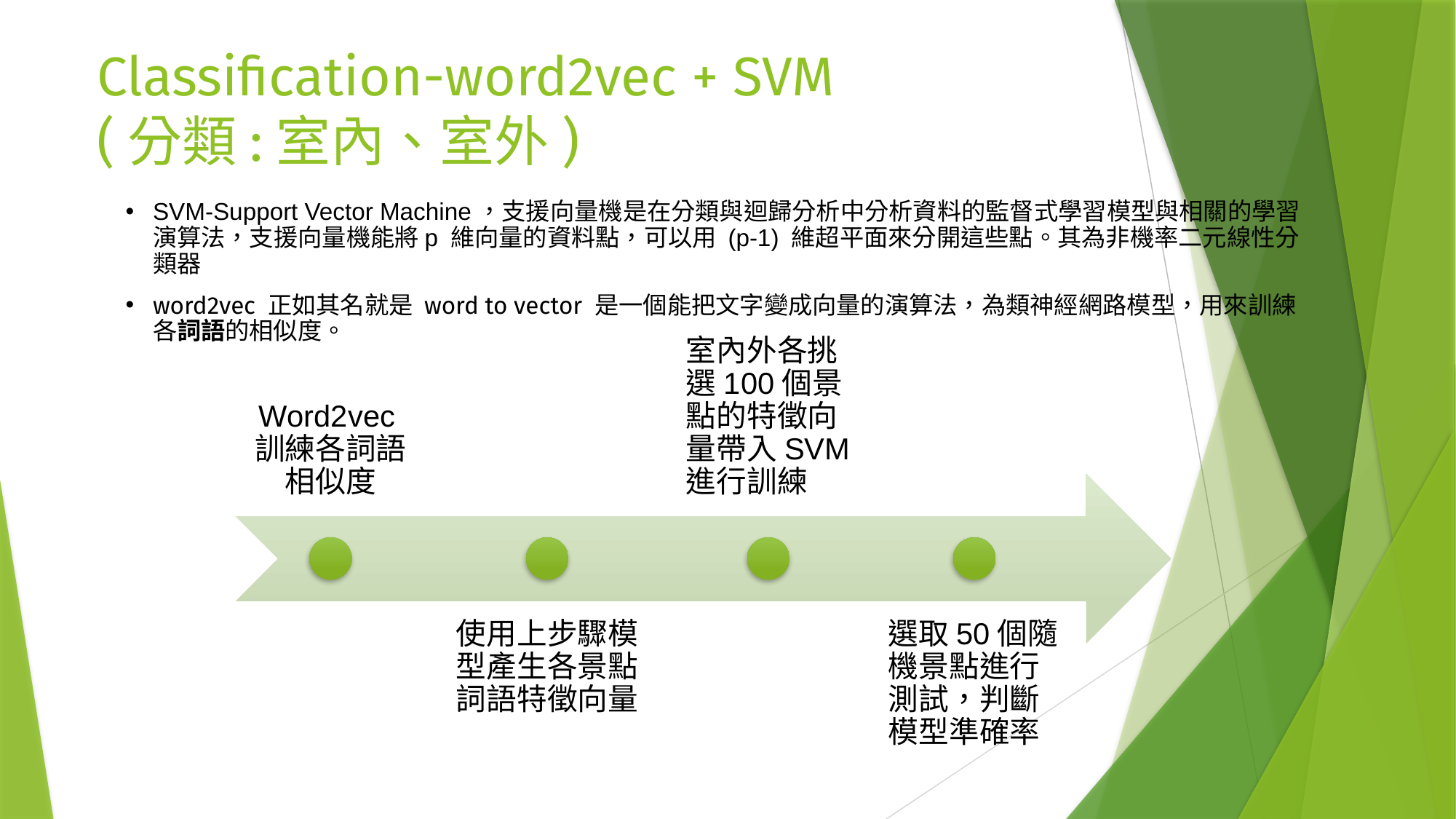

# Classification-word2vec + SVM (分類:室內、室外)
SVM-Support Vector Machine，支援向量機是在分類與迴歸分析中分析資料的監督式學習模型與相關的學習演算法，支援向量機能將p 維向量的資料點，可以用 (p-1) 維超平面來分開這些點。其為非機率二元線性分類器
word2vec 正如其名就是 word to vector 是一個能把文字變成向量的演算法，為類神經網路模型，用來訓練各詞語的相似度。

Word2vec訓練各詞語相似度
使用上步驟模型產生各景點詞語特徵向量
室內外各挑選100個景點的特徵向量帶入SVM進行訓練
選取50個隨機景點進行測試，判斷模型準確率